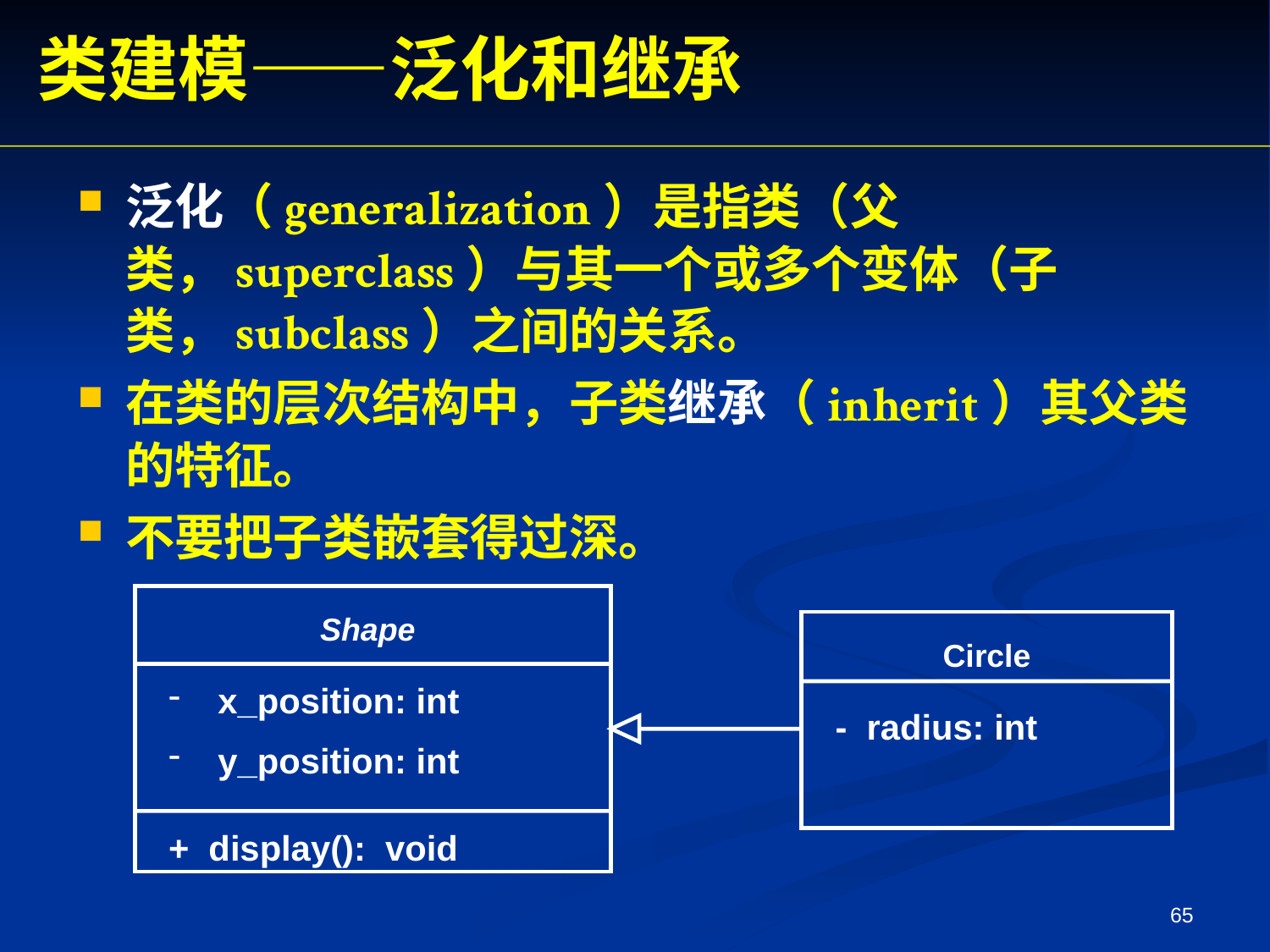

类建模——泛化和继承

泛化（generalization）是指类（父类，superclass）与其一个或多个变体（子类，subclass）之间的关系。
在类的层次结构中，子类继承（inherit）其父类的特征。
不要把子类嵌套得过深。

Shape

  x_position: int
  y_position: int

+  display():  void

Circle

-  radius: int

65